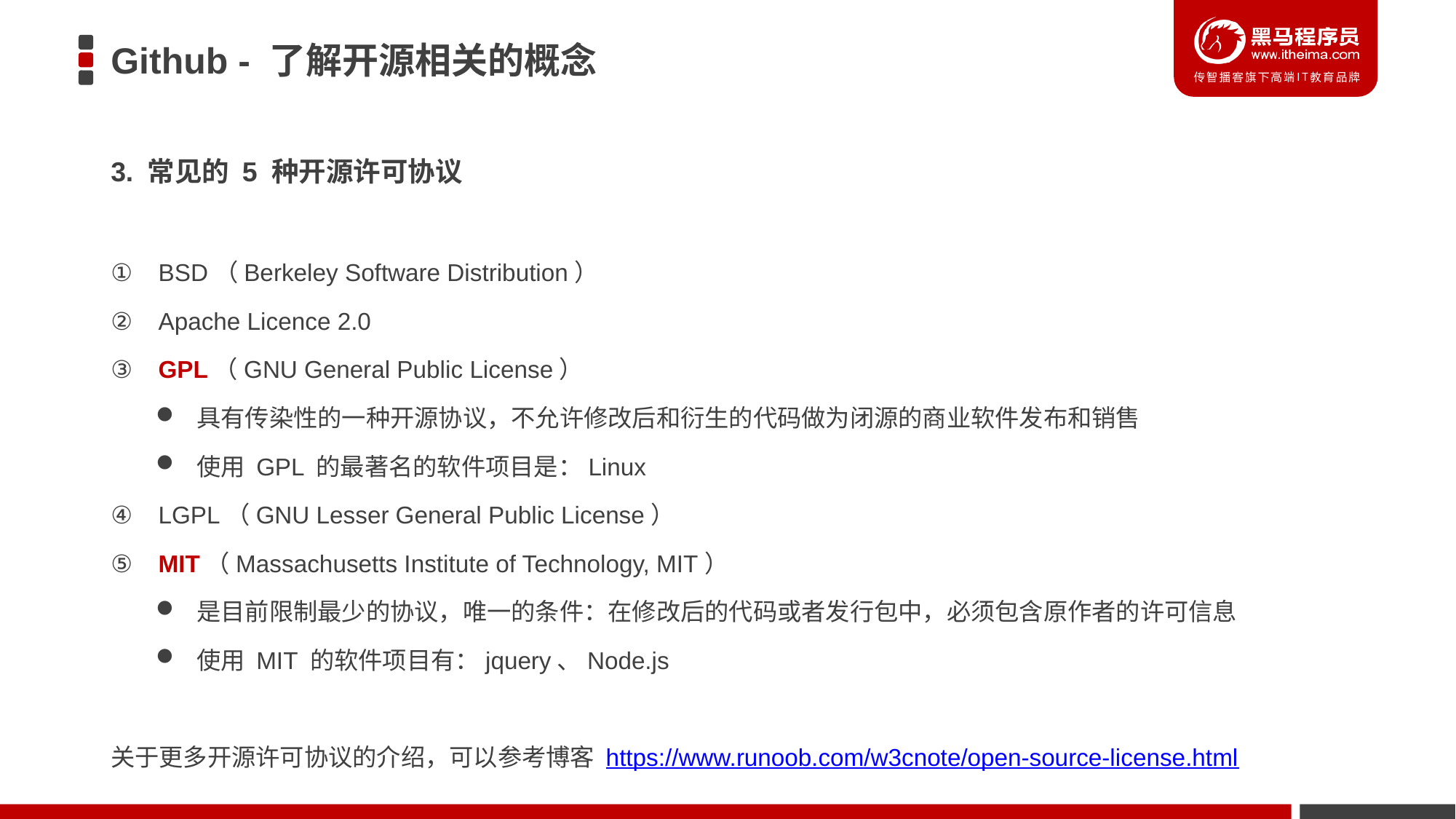

# Github - 了解开源相关的概念
3. 常见的 5 种开源许可协议
 BSD（Berkeley Software Distribution）
 Apache Licence 2.0
 GPL（GNU General Public License）
具有传染性的一种开源协议，不允许修改后和衍生的代码做为闭源的商业软件发布和销售
使用 GPL 的最著名的软件项目是：Linux
 LGPL（GNU Lesser General Public License）
 MIT（Massachusetts Institute of Technology, MIT）
是目前限制最少的协议，唯一的条件：在修改后的代码或者发行包中，必须包含原作者的许可信息
使用 MIT 的软件项目有：jquery、Node.js

关于更多开源许可协议的介绍，可以参考博客 https://www.runoob.com/w3cnote/open-source-license.html